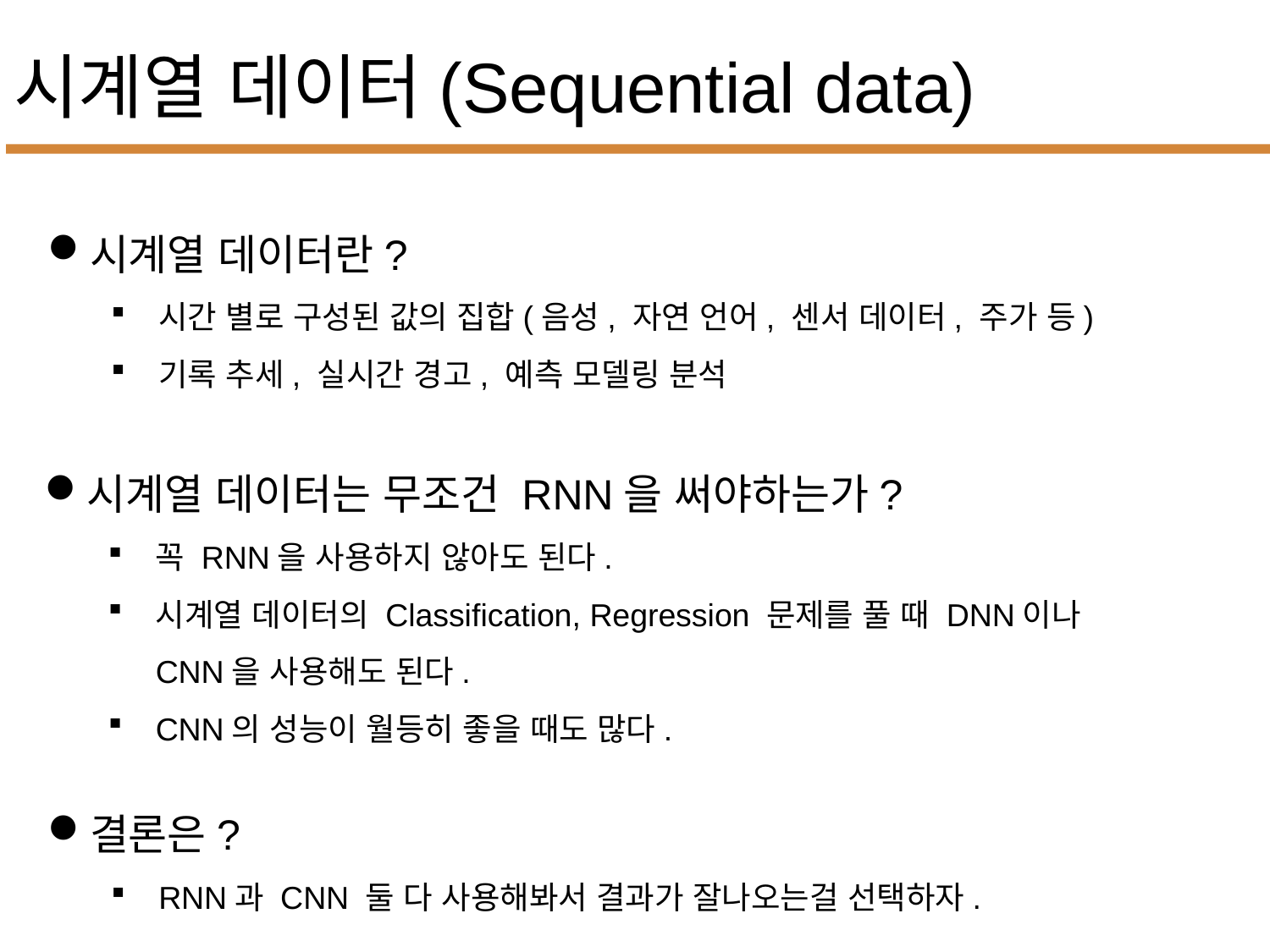

시계열 데이터(Sequential data)

시계열 데이터란?
시간 별로 구성된 값의 집합(음성, 자연 언어, 센서 데이터, 주가 등)
기록 추세, 실시간 경고, 예측 모델링 분석
시계열 데이터는 무조건 RNN을 써야하는가?
꼭 RNN을 사용하지 않아도 된다.
시계열 데이터의 Classification, Regression 문제를 풀 때 DNN이나 CNN을 사용해도 된다.
CNN의 성능이 월등히 좋을 때도 많다.
결론은?
RNN과 CNN 둘 다 사용해봐서 결과가 잘나오는걸 선택하자.